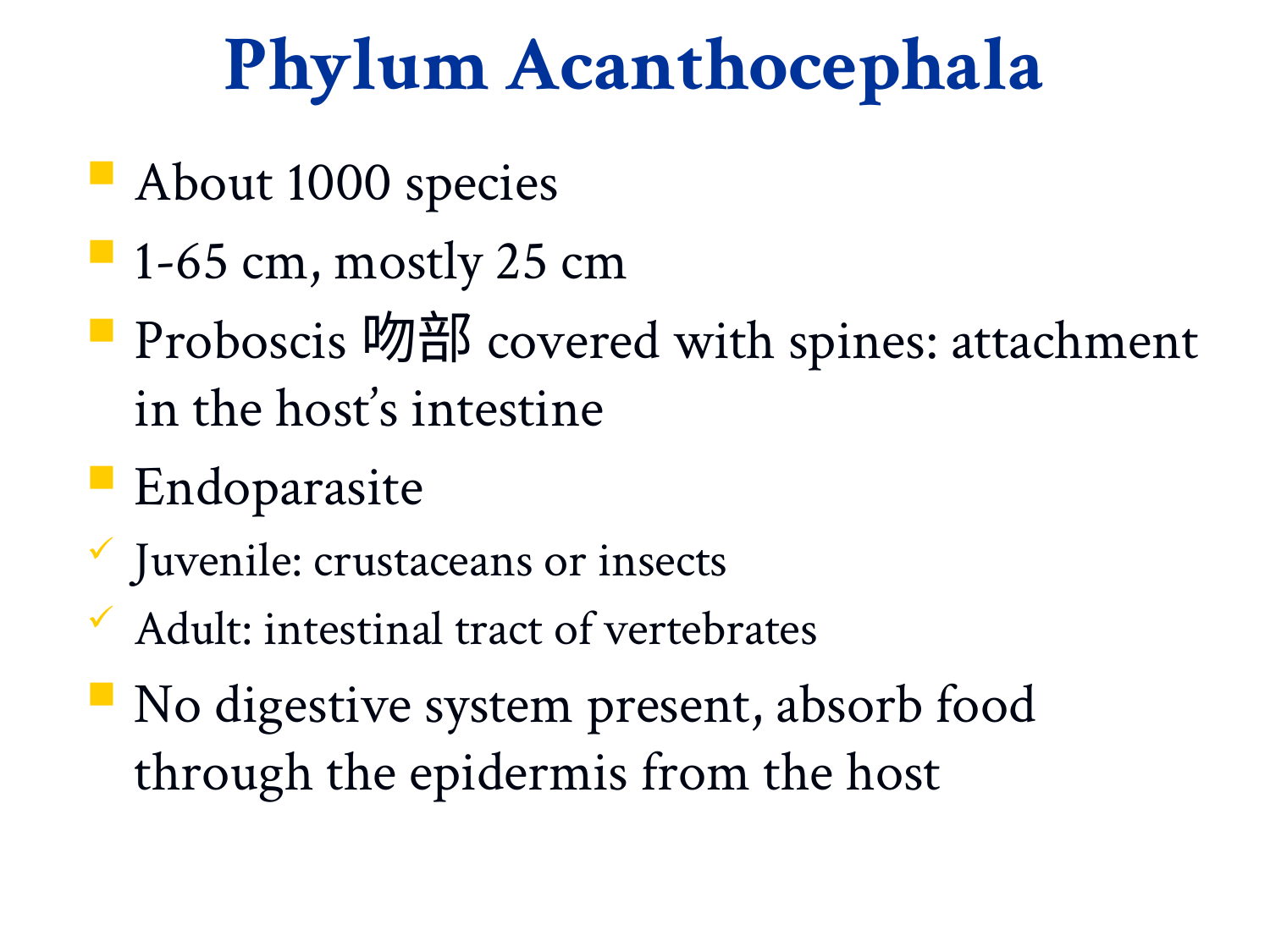

# Phylum Acanthocephala
About 1000 species
1-65 cm, mostly 25 cm
Proboscis吻部covered with spines: attachment in the host’s intestine
Endoparasite
Juvenile: crustaceans or insects
Adult: intestinal tract of vertebrates
No digestive system present, absorb food through the epidermis from the host